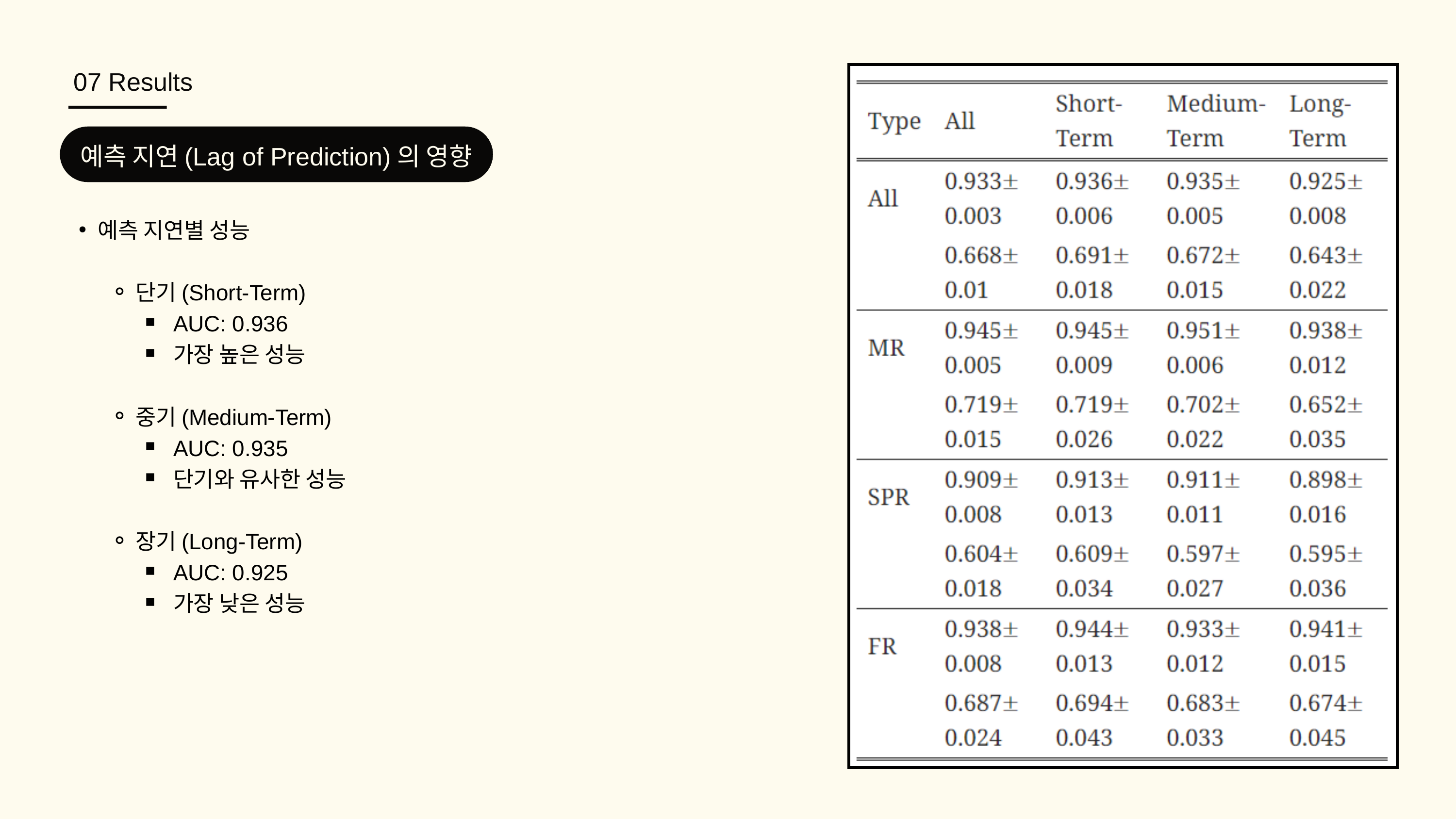

07 Results

예측 지연(Lag of Prediction)의 영향
예측 지연별 성능

단기(Short-Term)
AUC: 0.936
가장 높은 성능

중기(Medium-Term)
AUC: 0.935
단기와 유사한 성능

장기(Long-Term)
AUC: 0.925
가장 낮은 성능